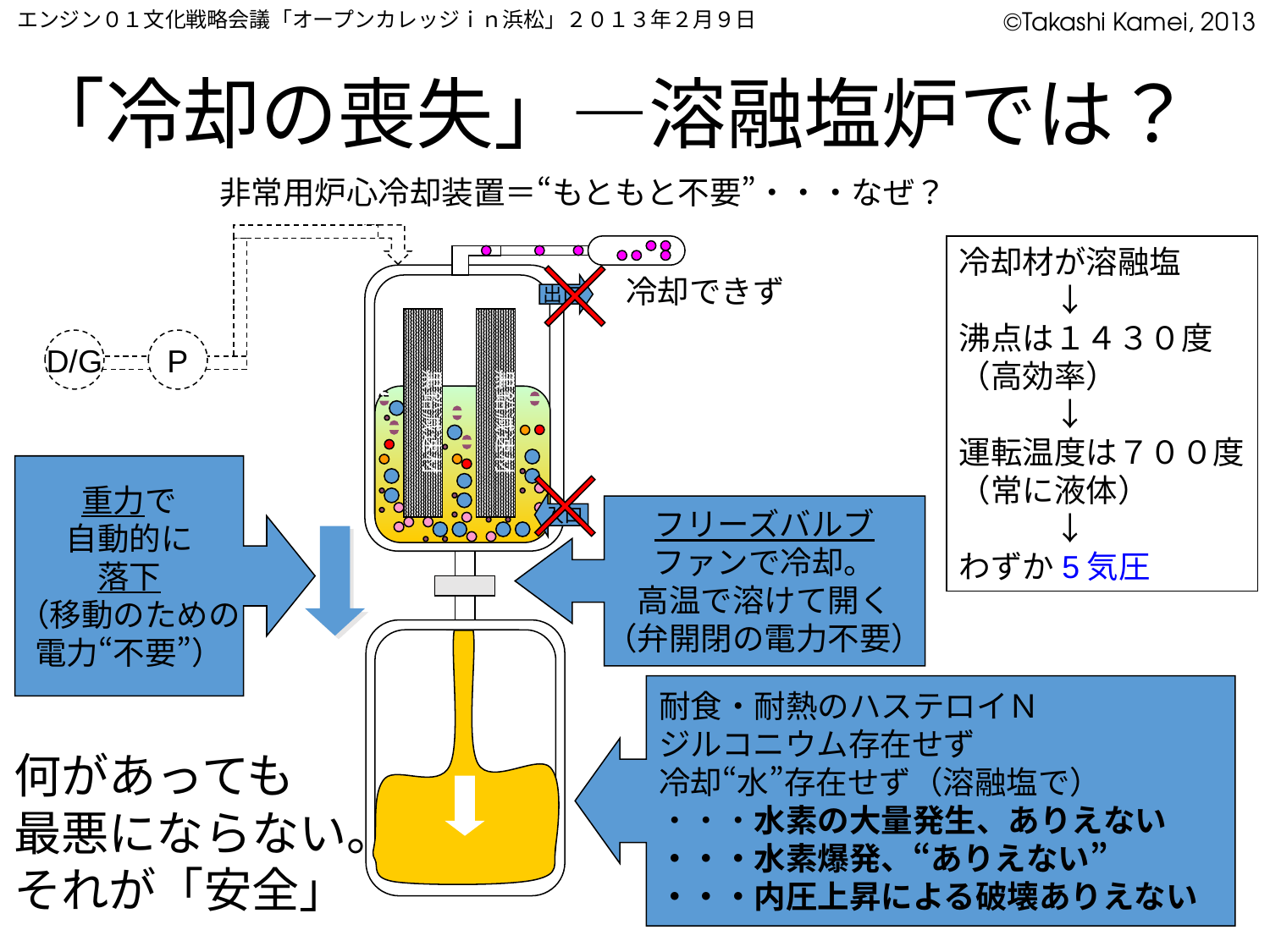

エンジン０１文化戦略会議「オープンカレッジｉｎ浜松」２０１３年２月９日
©Takashi Kamei, 2013
# 「冷却の喪失」―溶融塩炉では？
非常用炉心冷却装置＝“もともと不要”・・・なぜ？

冷却材が溶融塩
　　　↓
沸点は１４３０度
（高効率）
　　　↓
運転温度は７００度
（常に液体）
　　　↓
わずか5気圧

冷却できず
出口

D/G
P

黒鉛減速材
黒鉛減速材

重力で
自動的に
落下
（移動のための
電力“不要”）

入口
フリーズバルブ
ファンで冷却。
高温で溶けて開く
（弁開閉の電力不要）

耐食・耐熱のハステロイＮ
ジルコニウム存在せず
冷却“水”存在せず（溶融塩で）
・・・水素の大量発生、ありえない
・・・水素爆発、“ありえない”
・・・内圧上昇による破壊ありえない
何があっても
最悪にならない。それが「安全」